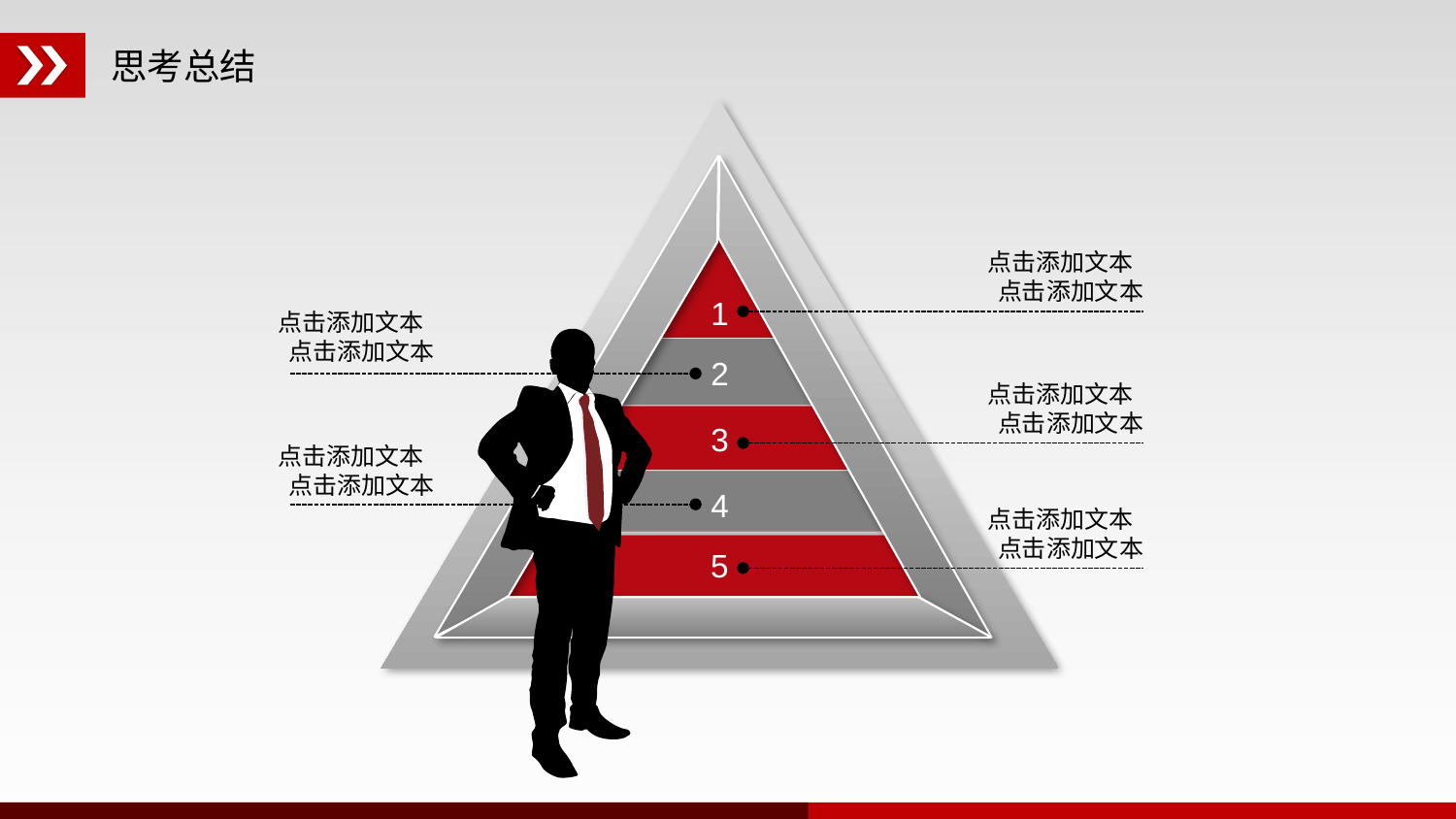

思考总结

1
点击添加文本
点击添加文本
点击添加文本
点击添加文本

2
点击添加文本
点击添加文本

3
点击添加文本
点击添加文本

4
点击添加文本
点击添加文本

5